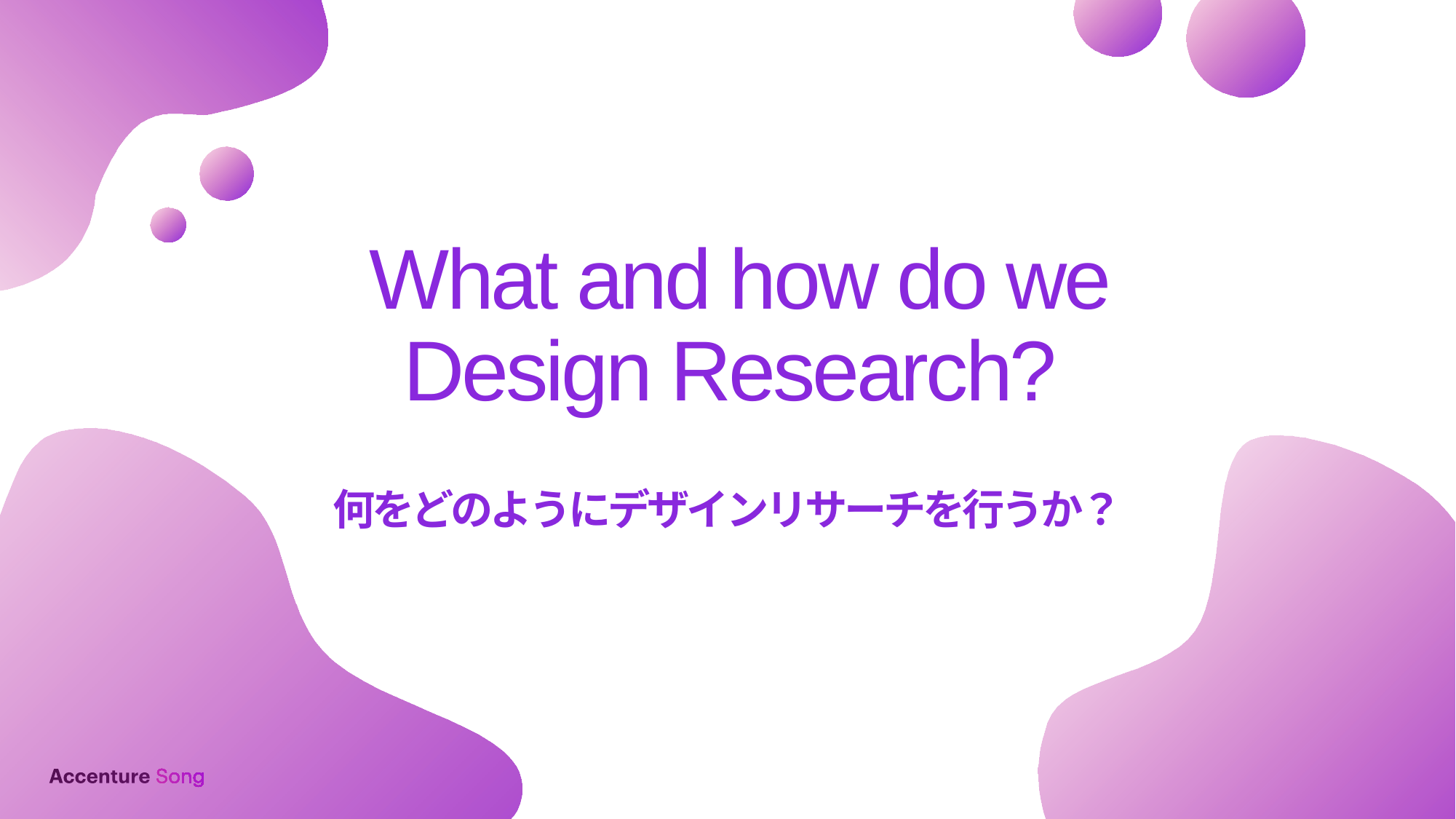

What and how do we
Design Research?

何をどのようにデザインリサーチを行うか？